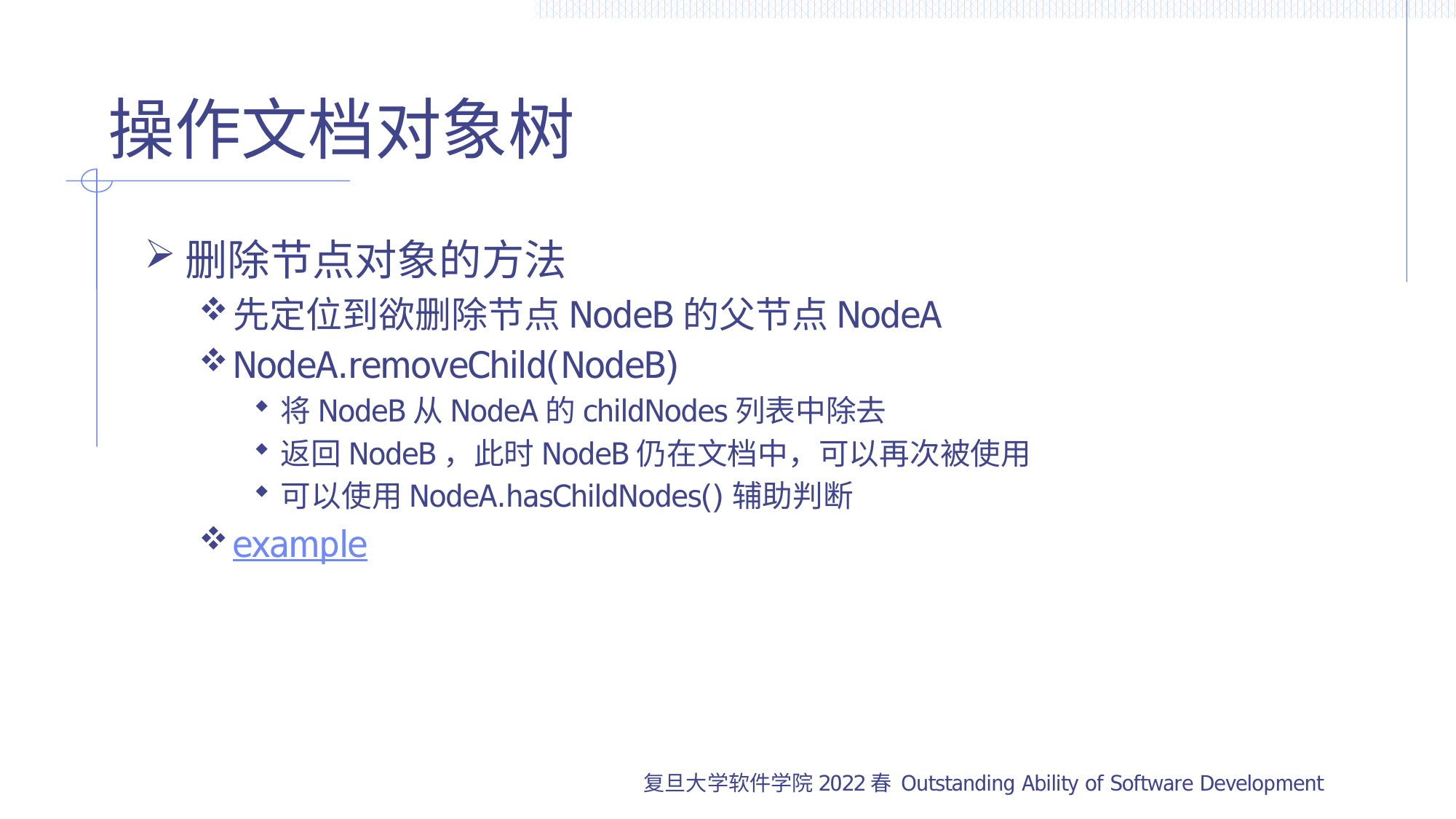

# 操作文档对象树
删除节点对象的方法
先定位到欲删除节点NodeB的父节点NodeA
NodeA.removeChild(NodeB)
将NodeB从NodeA的childNodes列表中除去
返回NodeB，此时NodeB仍在文档中，可以再次被使用
可以使用NodeA.hasChildNodes()辅助判断
example